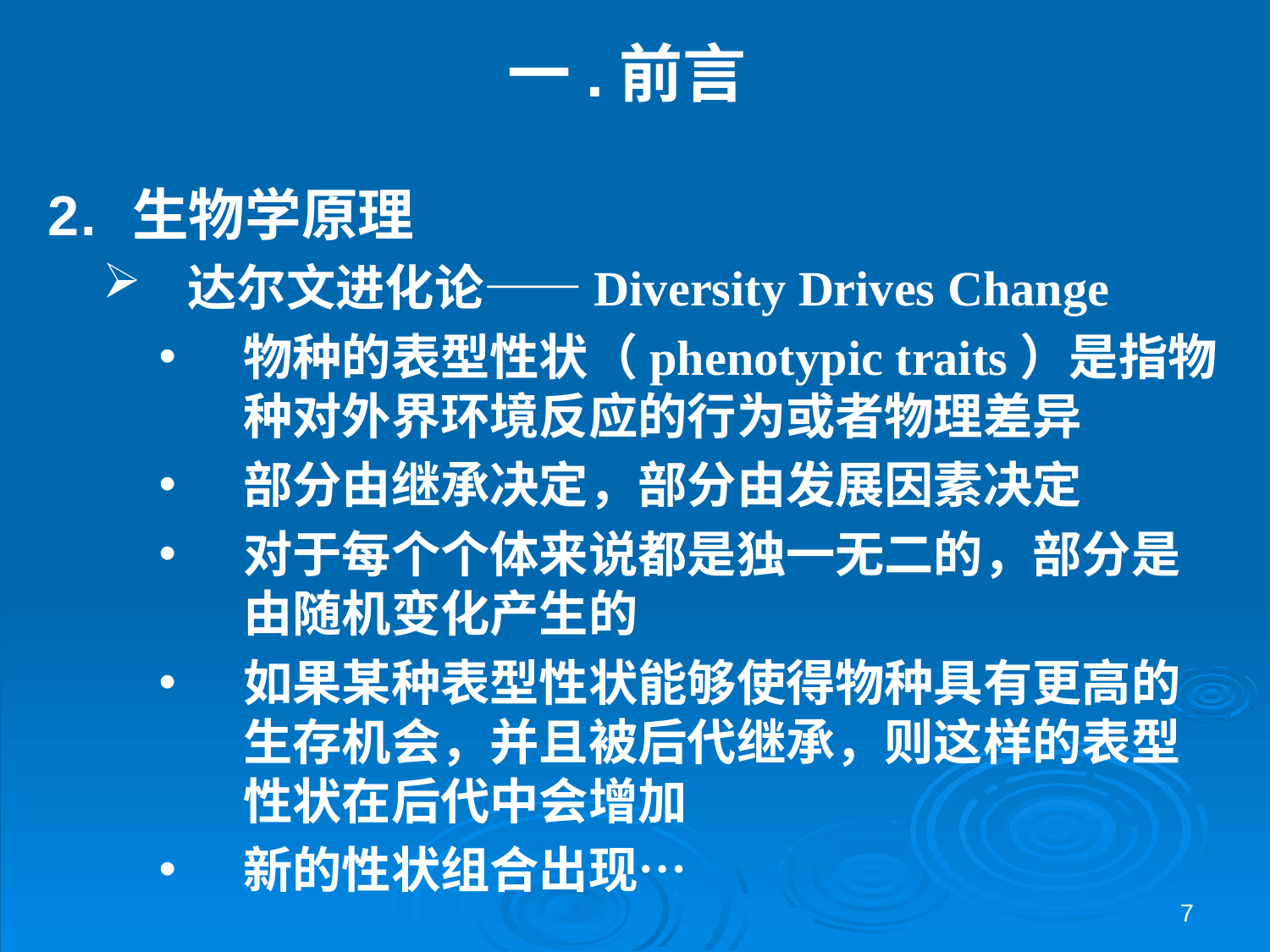

# 一.前言
生物学原理
达尔文进化论——Diversity Drives Change
物种的表型性状（phenotypic traits）是指物种对外界环境反应的行为或者物理差异
部分由继承决定，部分由发展因素决定
对于每个个体来说都是独一无二的，部分是由随机变化产生的
如果某种表型性状能够使得物种具有更高的生存机会，并且被后代继承，则这样的表型性状在后代中会增加
新的性状组合出现…
7